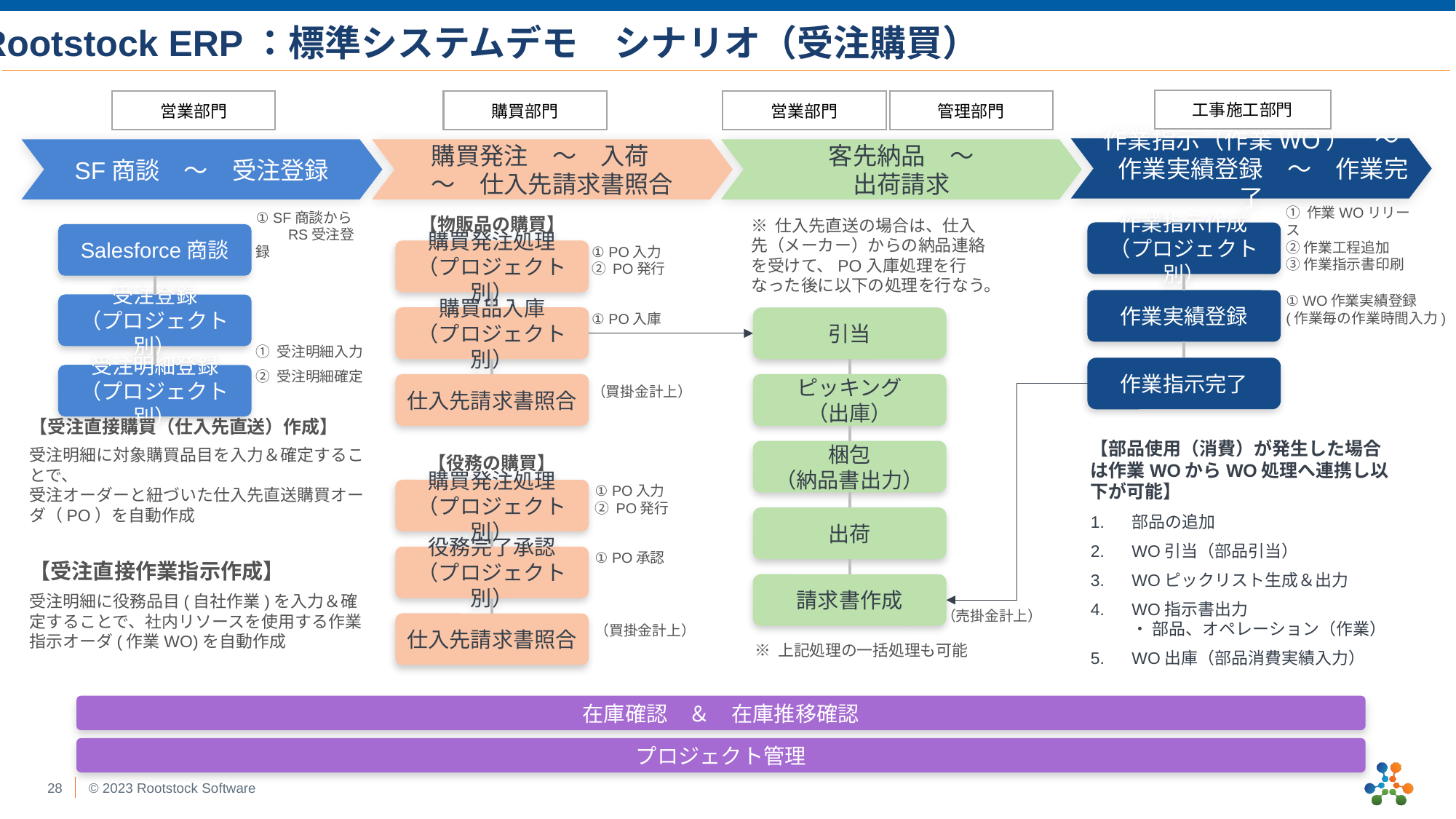

Rootstock ERP：標準システムデモ　シナリオ（受注購買）
工事施工部門
営業部門
購買部門
営業部門
管理部門
作業指示（作業WO）　～　作業実績登録　～　作業完了
SF商談　～　受注登録
購買発注　～　入荷
～　仕入先請求書照合
客先納品　～
出荷請求
【物販品の購買】
※ 仕入先直送の場合は、仕入先（メーカー）からの納品連絡を受けて、PO入庫処理を行なった後に以下の処理を行なう。
① 作業WOリリース
② 作業工程追加
③ 作業指示書印刷
① SF商談から
　　RS受注登録
作業指示作成
（プロジェクト別）
Salesforce商談
① PO入力
② PO発行
購買発注処理
（プロジェクト別）
① WO作業実績登録
(作業毎の作業時間入力)
作業実績登録
受注登録
（プロジェクト別）
① PO入庫
購買品入庫
（プロジェクト別）
引当
① 受注明細入力
② 受注明細確定
作業指示完了
受注明細登録
（プロジェクト別）
仕入先請求書照合
ピッキング
（出庫）
（買掛金計上）
【受注直接購買（仕入先直送）作成】
受注明細に対象購買品目を入力＆確定することで、
受注オーダーと紐づいた仕入先直送購買オーダ（PO）を自動作成

【受注直接作業指示作成】
受注明細に役務品目(自社作業)を入力＆確定することで、社内リソースを使用する作業指示オーダ(作業WO)を自動作成
【部品使用（消費）が発生した場合は作業WOからWO処理へ連携し以下が可能】
部品の追加
WO引当（部品引当）
WOピックリスト生成＆出力
WO指示書出力
・ 部品、オペレーション（作業）
WO出庫（部品消費実績入力）
梱包
（納品書出力）
【役務の購買】
① PO入力
② PO発行
購買発注処理
（プロジェクト別）
出荷
① PO承認
役務完了承認
（プロジェクト別）
請求書作成
（売掛金計上）
仕入先請求書照合
（買掛金計上）
※ 上記処理の一括処理も可能
在庫確認　＆　在庫推移確認
プロジェクト管理